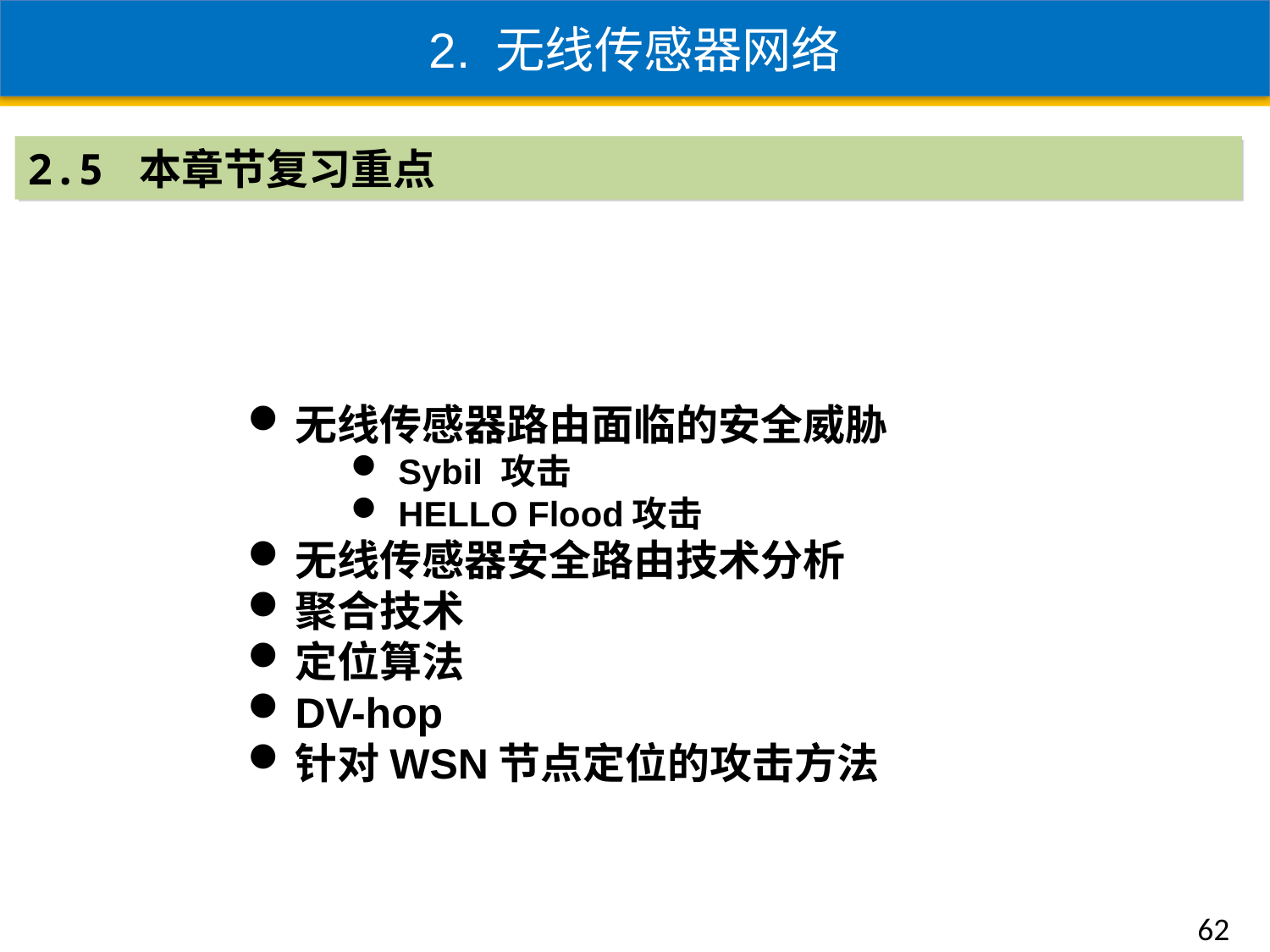

2. 无线传感器网络

2.5 本章节复习重点
无线传感器路由面临的安全威胁
Sybil 攻击
HELLO Flood攻击
无线传感器安全路由技术分析
聚合技术
定位算法
DV-hop
针对WSN节点定位的攻击方法

62